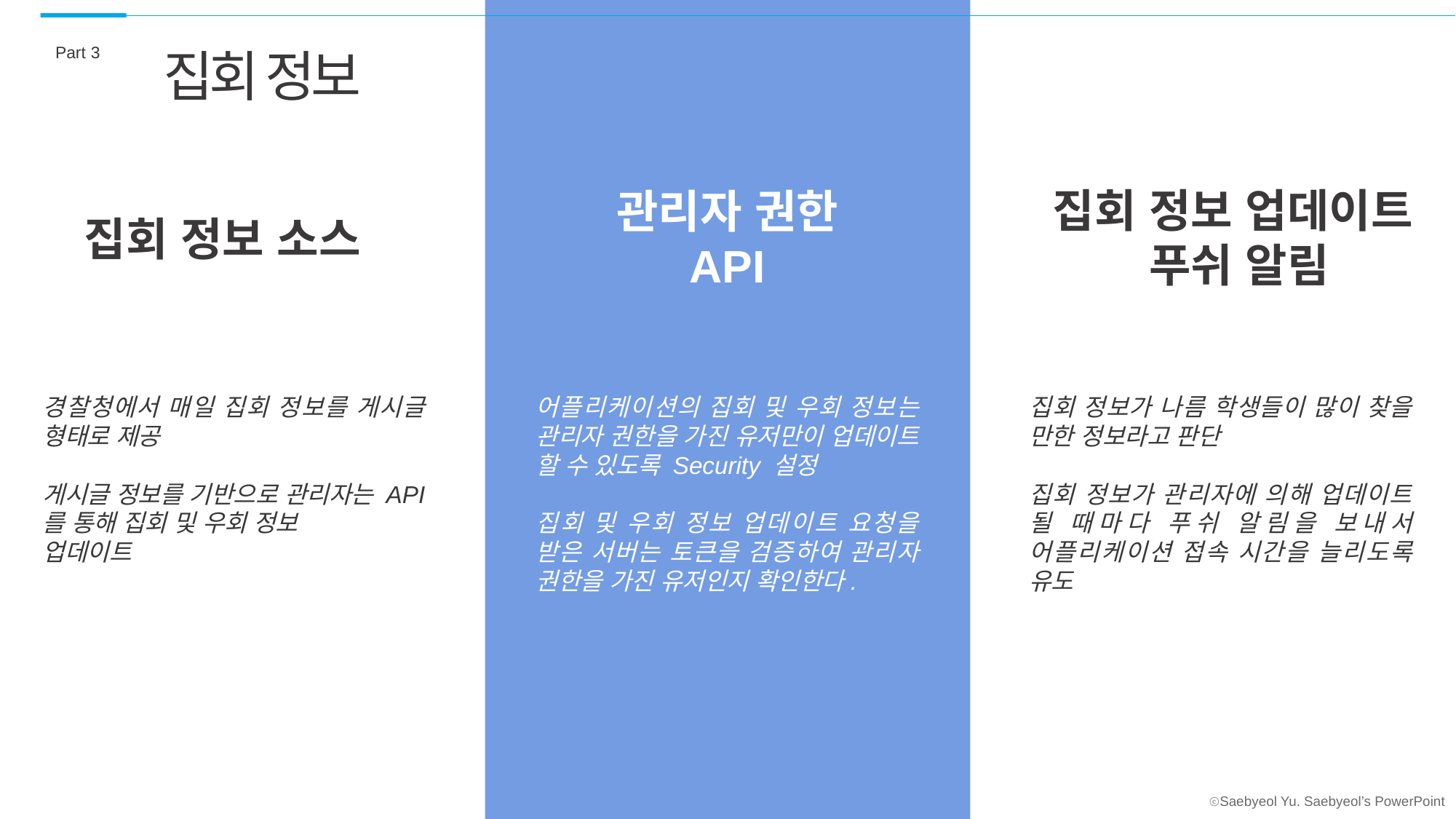

Part 3
집회 정보
집회 정보 업데이트  푸쉬 알림
관리자 권한
API
집회 정보 소스
집회 정보가 나름 학생들이 많이 찾을 만한 정보라고 판단

집회 정보가 관리자에 의해 업데이트 될 때마다 푸쉬 알림을 보내서 어플리케이션 접속 시간을 늘리도록 유도
어플리케이션의 집회 및 우회 정보는 관리자 권한을 가진 유저만이 업데이트 할 수 있도록 Security 설정

집회 및 우회 정보 업데이트 요청을 받은 서버는 토큰을 검증하여 관리자 권한을 가진 유저인지 확인한다.
경찰청에서 매일 집회 정보를 게시글 형태로 제공

게시글 정보를 기반으로 관리자는 API를 통해 집회 및 우회 정보
업데이트